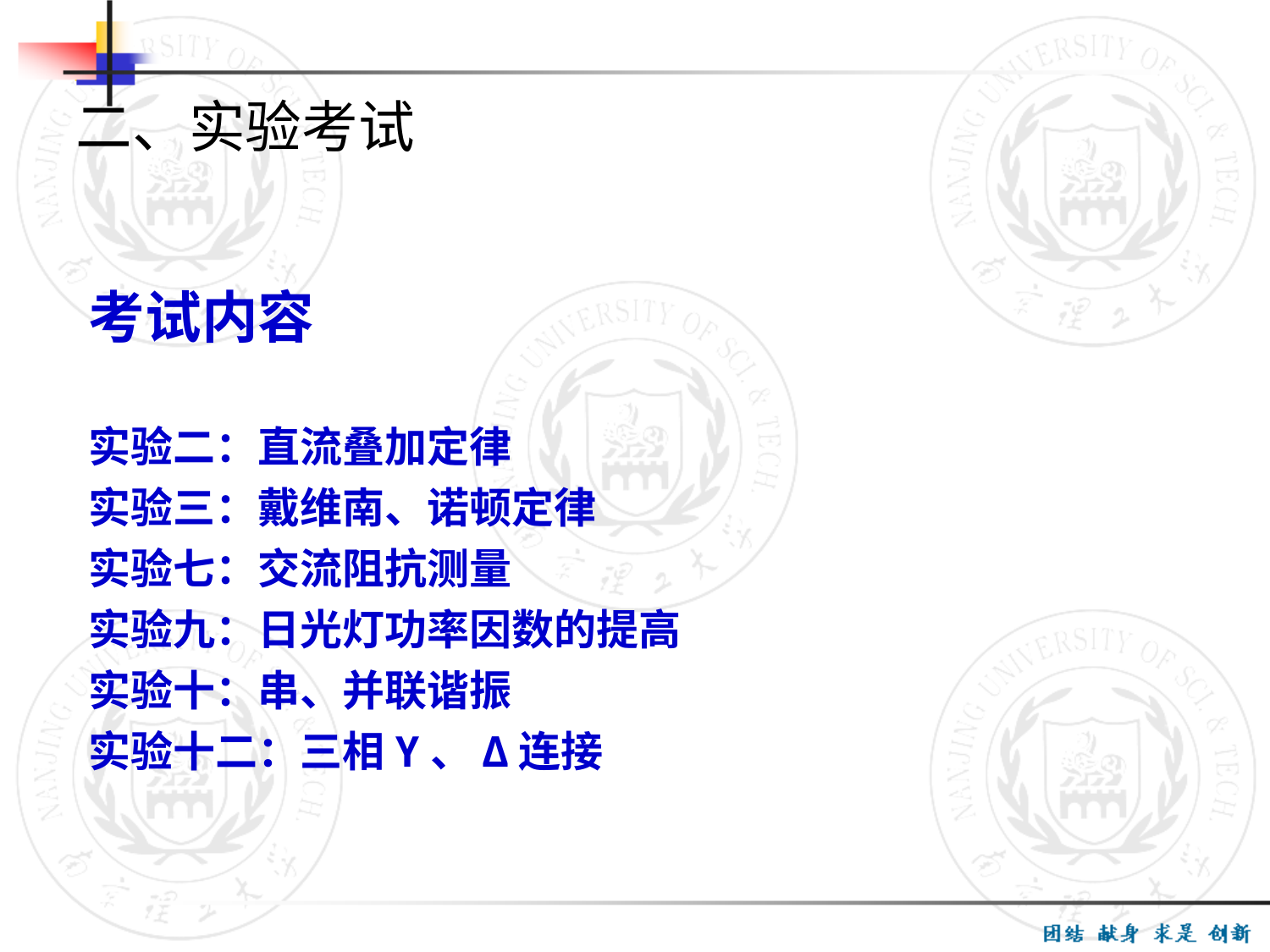

二、实验考试

考试内容
实验二：直流叠加定律
实验三：戴维南、诺顿定律
实验七：交流阻抗测量
实验九：日光灯功率因数的提高
实验十：串、并联谐振
实验十二：三相Y、Δ连接